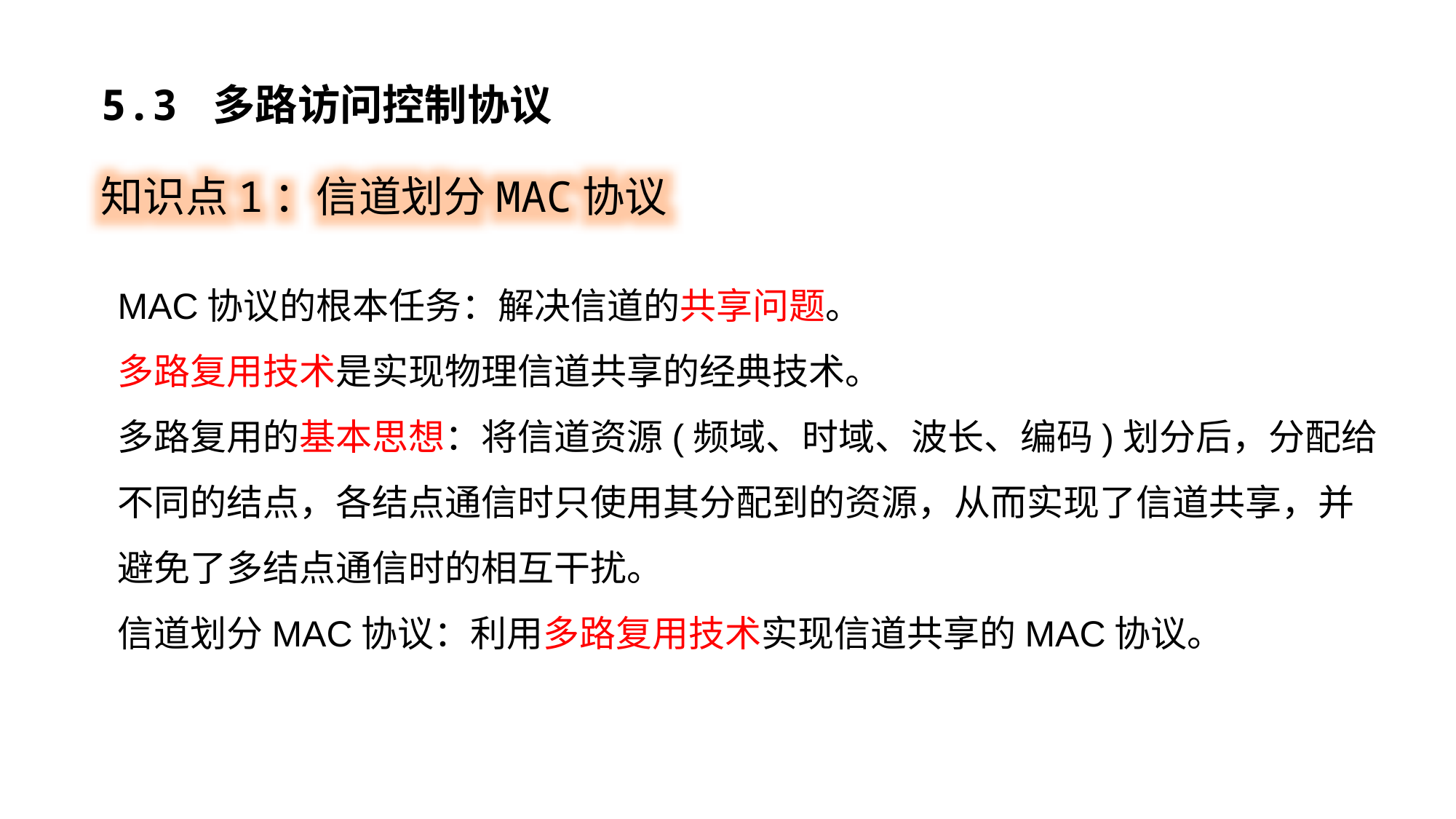

5.3 多路访问控制协议
知识点1：信道划分MAC协议
MAC协议的根本任务：解决信道的共享问题。
多路复用技术是实现物理信道共享的经典技术。
多路复用的基本思想：将信道资源(频域、时域、波长、编码)划分后，分配给不同的结点，各结点通信时只使用其分配到的资源，从而实现了信道共享，并避免了多结点通信时的相互干扰。
信道划分MAC协议：利用多路复用技术实现信道共享的MAC协议。